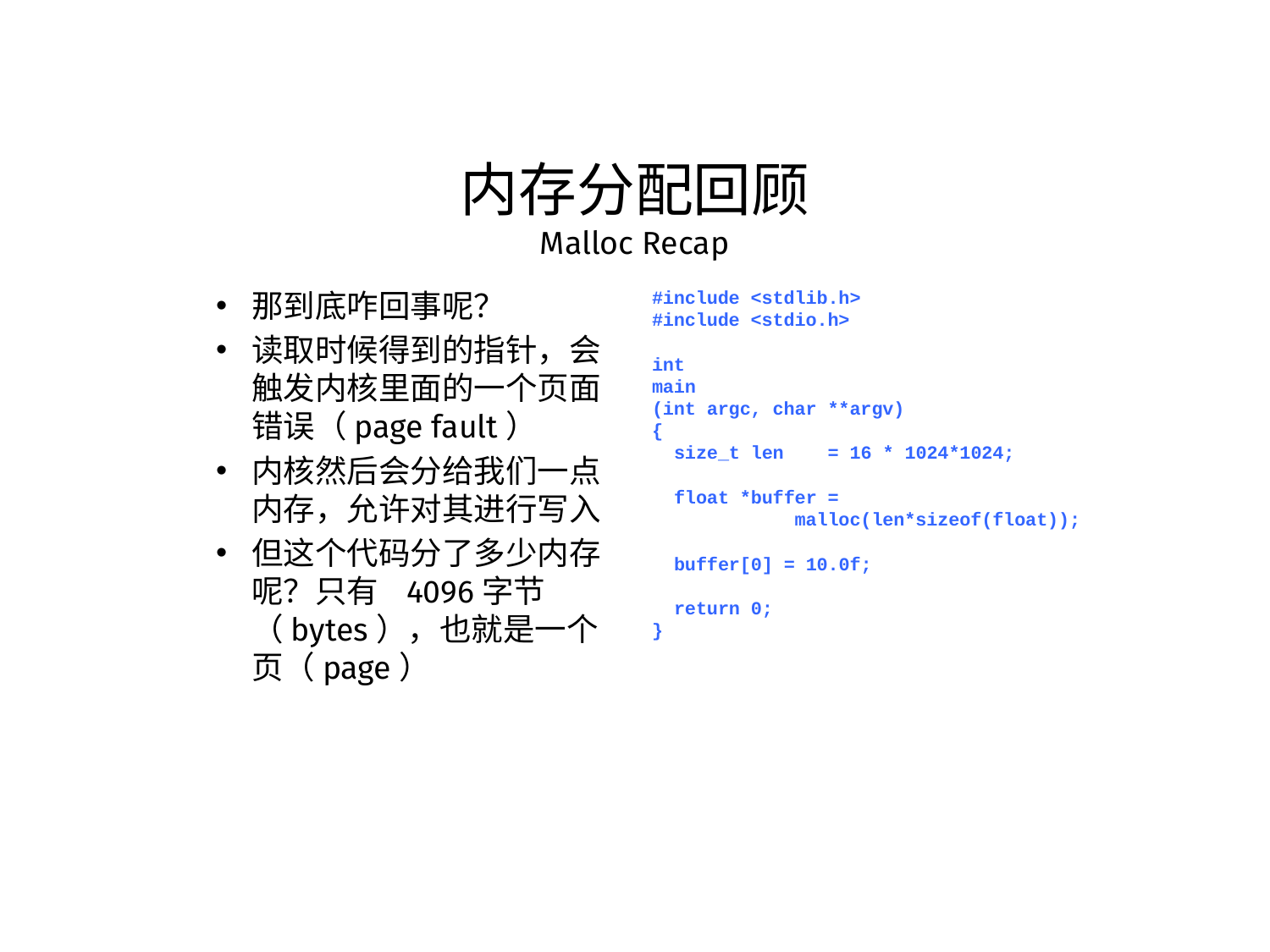

内存分配回顾
Malloc Recap
那到底咋回事呢？
读取时候得到的指针，会触发内核里面的一个页面错误（page fault）
内核然后会分给我们一点内存，允许对其进行写入
但这个代码分了多少内存呢？只有  4096字节（bytes），也就是一个页（page）
#include <stdlib.h>
#include <stdio.h>

int
main
(int argc, char **argv)
{
  size_t len    = 16 * 1024*1024;

  float *buffer =
             malloc(len*sizeof(float));

  buffer[0] = 10.0f;

  return 0;
}